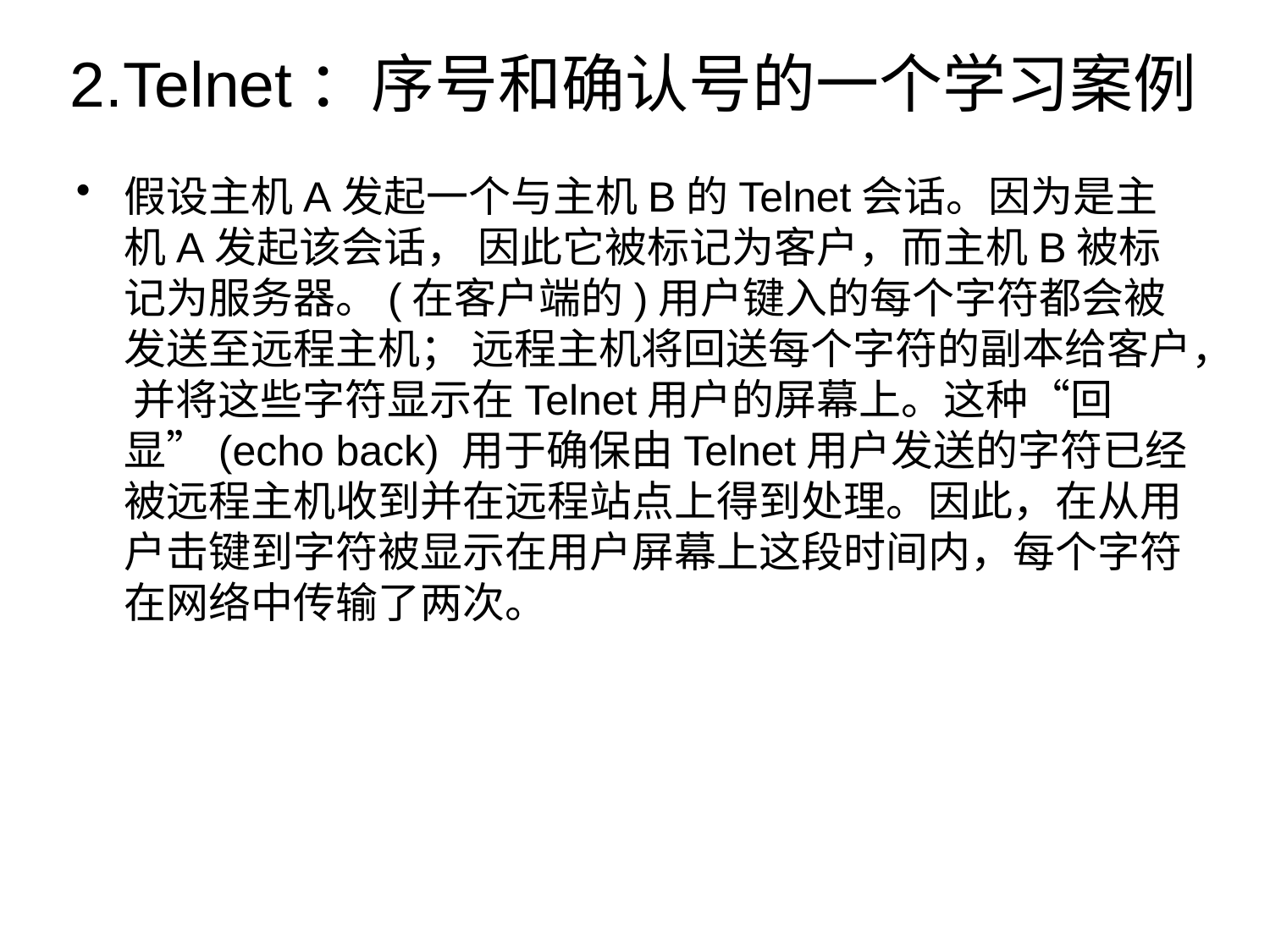

# 2.Telnet：序号和确认号的一个学习案例
假设主机A发起一个与主机B的Telnet会话。因为是主机A发起该会话， 因此它被标记为客户，而主机B被标记为服务器。(在客户端的)用户键入的每个字符都会被发送至远程主机； 远程主机将回送每个字符的副本给客户， 并将这些字符显示在Telnet用户的屏幕上。这种“回显”(echo back) 用于确保由Telnet用户发送的字符已经被远程主机收到并在远程站点上得到处理。因此，在从用户击键到字符被显示在用户屏幕上这段时间内，每个字符在网络中传输了两次。